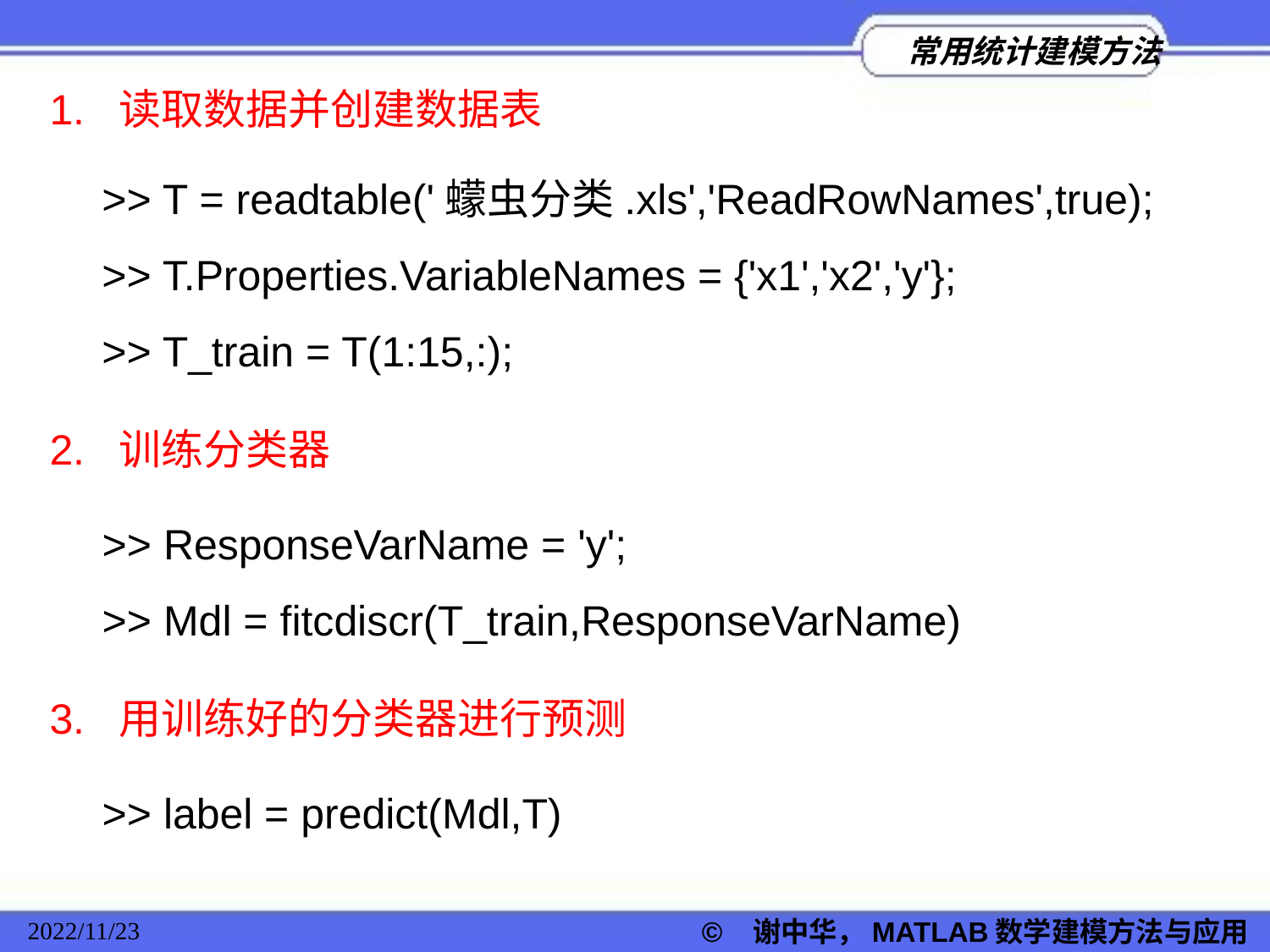

1.  读取数据并创建数据表
>> T = readtable('蠓虫分类.xls','ReadRowNames',true);
>> T.Properties.VariableNames = {'x1','x2','y'};
>> T_train = T(1:15,:);
2.  训练分类器
>> ResponseVarName = 'y';
>> Mdl = fitcdiscr(T_train,ResponseVarName)
3.  用训练好的分类器进行预测
>> label = predict(Mdl,T)
©   谢中华，MATLAB数学建模方法与应用
2022/11/23